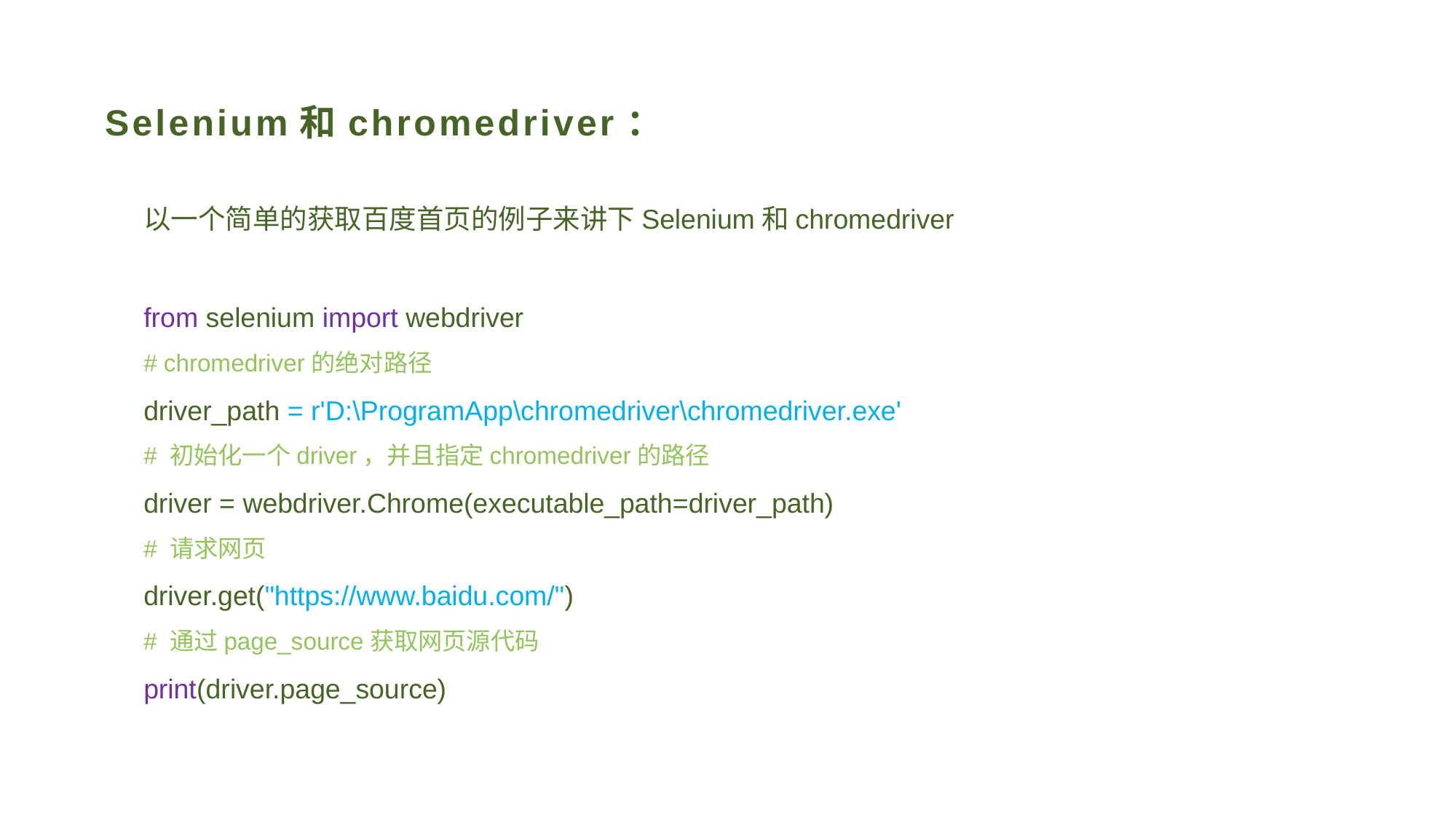

# Selenium和chromedriver：
以一个简单的获取百度首页的例子来讲下Selenium和chromedriver

from selenium import webdriver
# chromedriver的绝对路径
driver_path = r'D:\ProgramApp\chromedriver\chromedriver.exe'
# 初始化一个driver，并且指定chromedriver的路径
driver = webdriver.Chrome(executable_path=driver_path)
# 请求网页
driver.get("https://www.baidu.com/")
# 通过page_source获取网页源代码
print(driver.page_source)